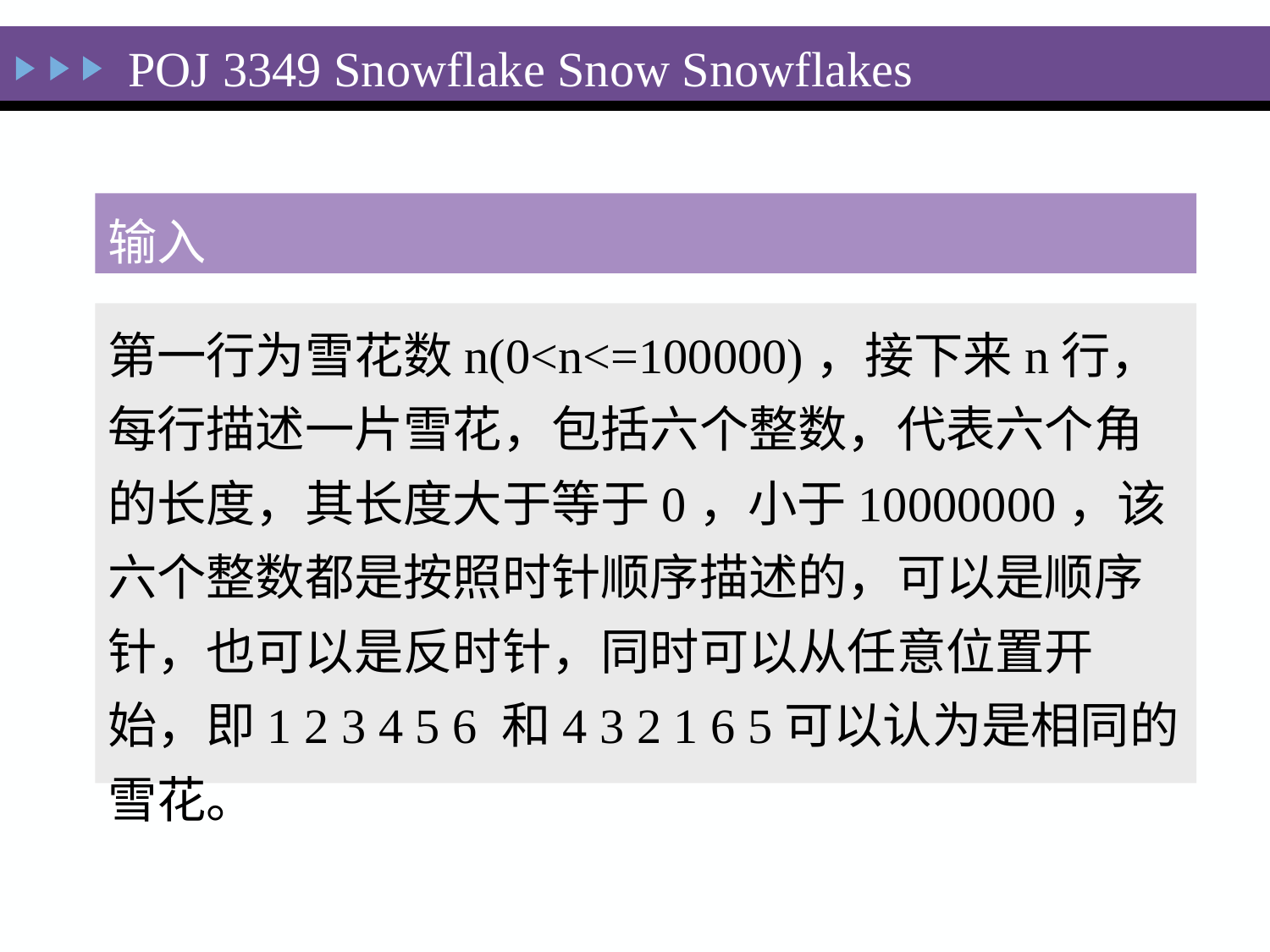

POJ 3349 Snowflake Snow Snowflakes
输入
第一行为雪花数n(0<n<=100000)，接下来n行，每行描述一片雪花，包括六个整数，代表六个角的长度，其长度大于等于0，小于10000000，该六个整数都是按照时针顺序描述的，可以是顺序针，也可以是反时针，同时可以从任意位置开始，即1 2 3 4 5 6 和4 3 2 1 6 5可以认为是相同的雪花。